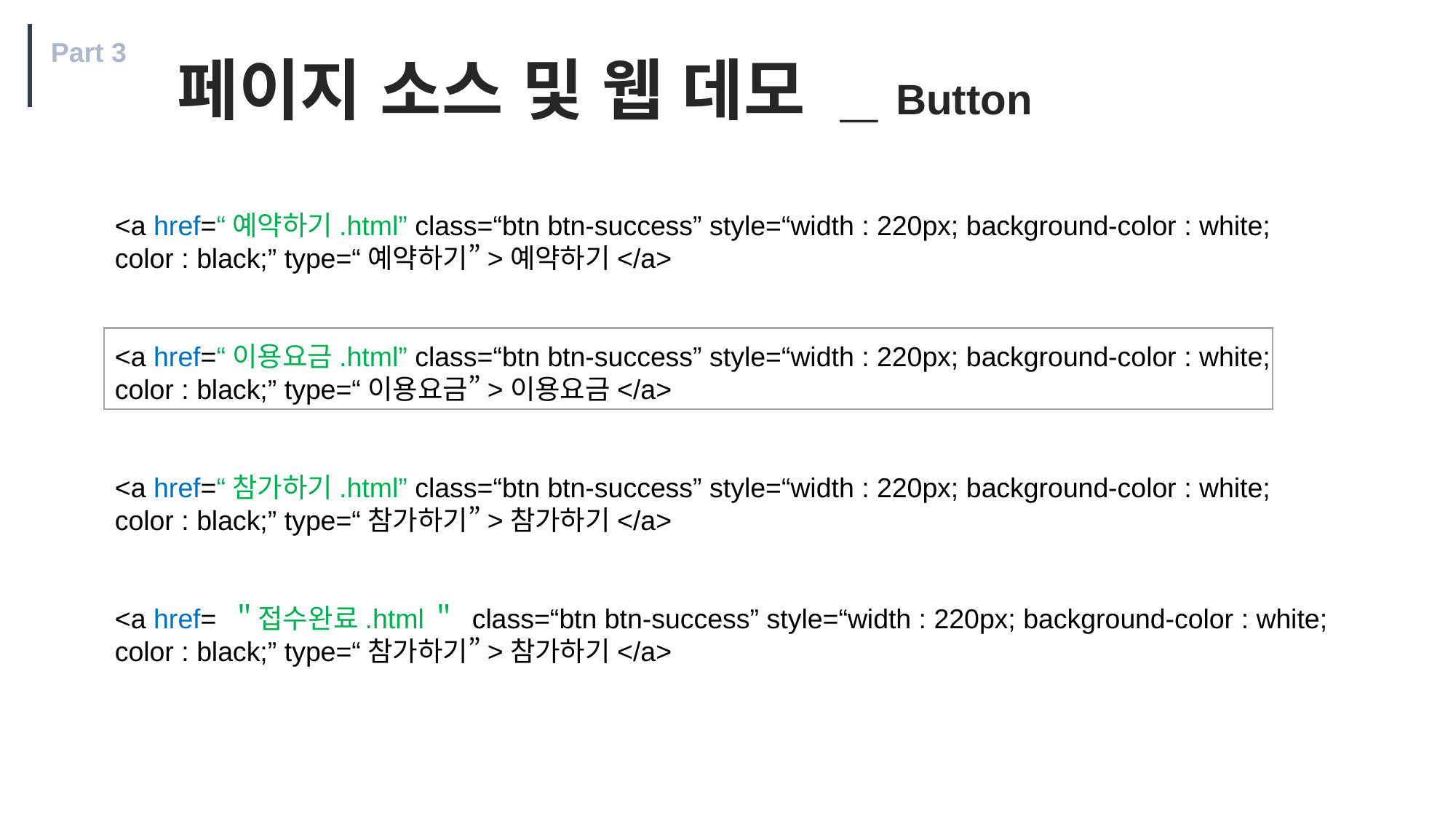

Part 3
페이지 소스 및 웹 데모 _ Button
<a href=“예약하기.html” class=“btn btn-success” style=“width : 220px; background-color : white; color : black;” type=“예약하기”>예약하기</a>

<a href=“이용요금.html” class=“btn btn-success” style=“width : 220px; background-color : white; color : black;” type=“이용요금”>이용요금</a>

<a href=“참가하기.html” class=“btn btn-success” style=“width : 220px; background-color : white; color : black;” type=“참가하기”>참가하기</a>

<a href= ＂접수완료.html＂ class=“btn btn-success” style=“width : 220px; background-color : white; color : black;” type=“참가하기”>참가하기</a>